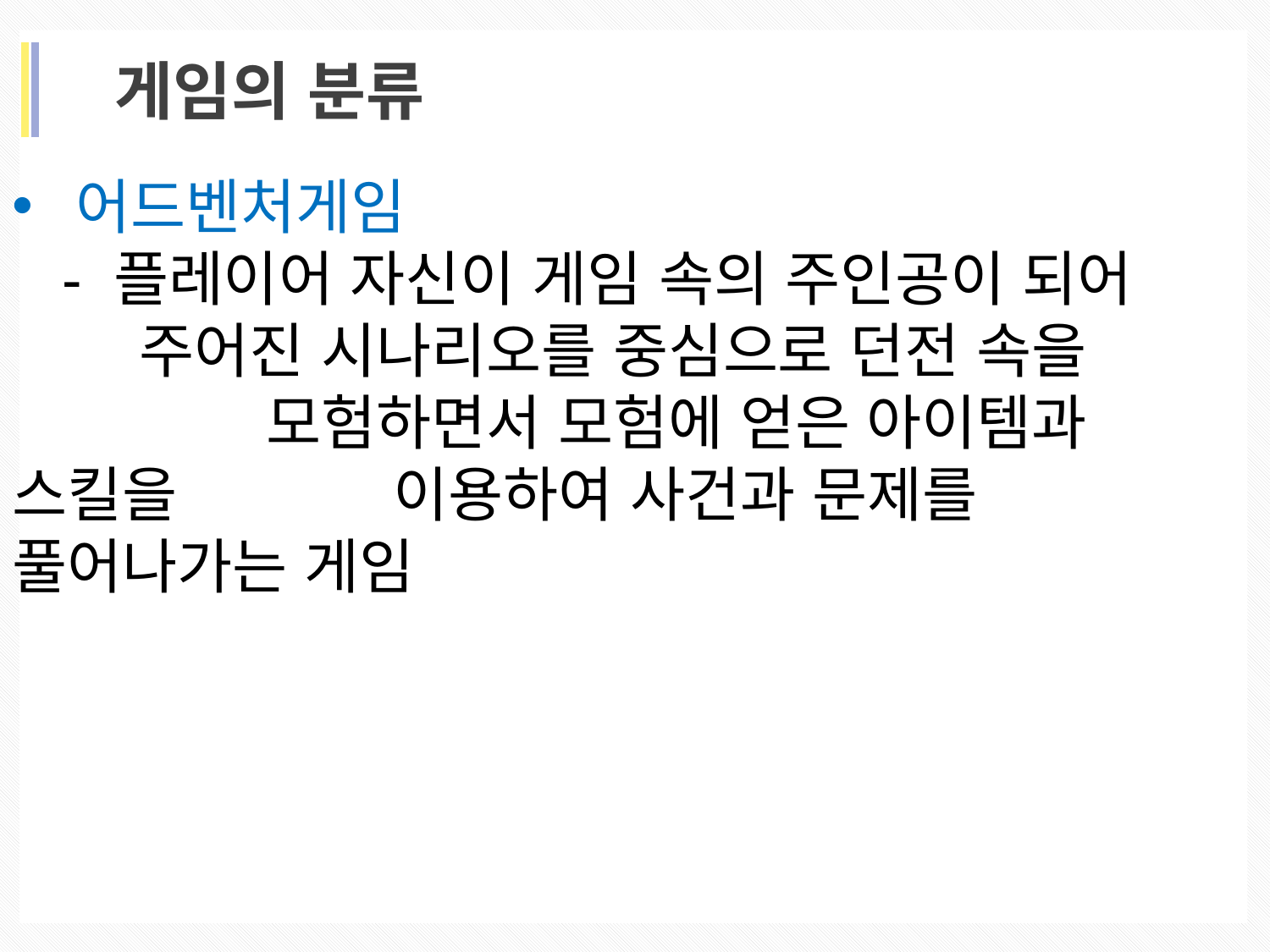

게임의 분류
어드벤처게임
   - 플레이어 자신이 게임 속의 주인공이 되어		주어진 시나리오를 중심으로 던전 속을 			모험하면서 모험에 얻은 아이템과 스킬을		이용하여 사건과 문제를 풀어나가는 게임